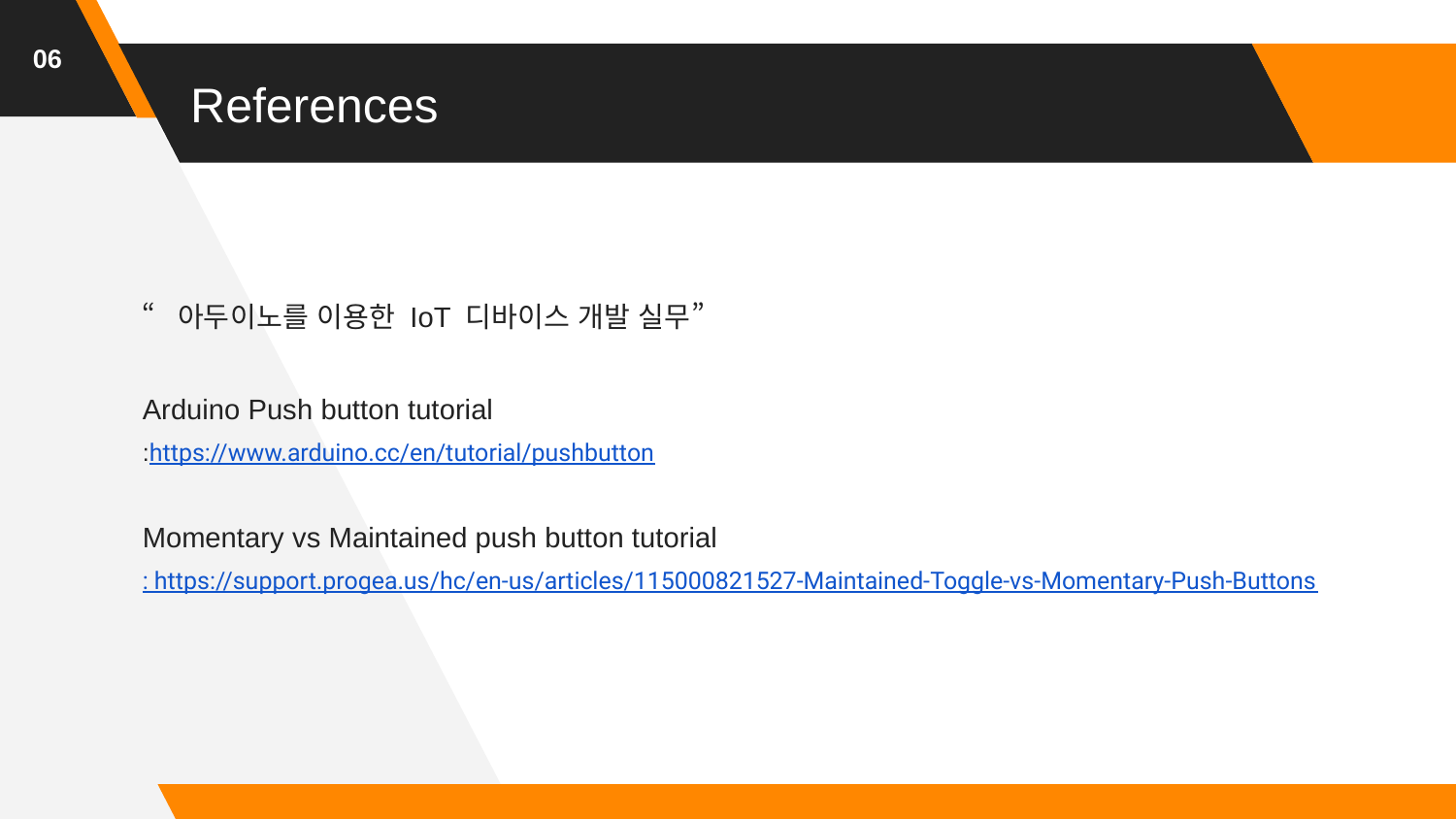

06
# References
“아두이노를 이용한 IoT 디바이스 개발 실무”

Arduino Push button tutorial
:https://www.arduino.cc/en/tutorial/pushbutton

Momentary vs Maintained push button tutorial
: https://support.progea.us/hc/en-us/articles/115000821527-Maintained-Toggle-vs-Momentary-Push-Buttons